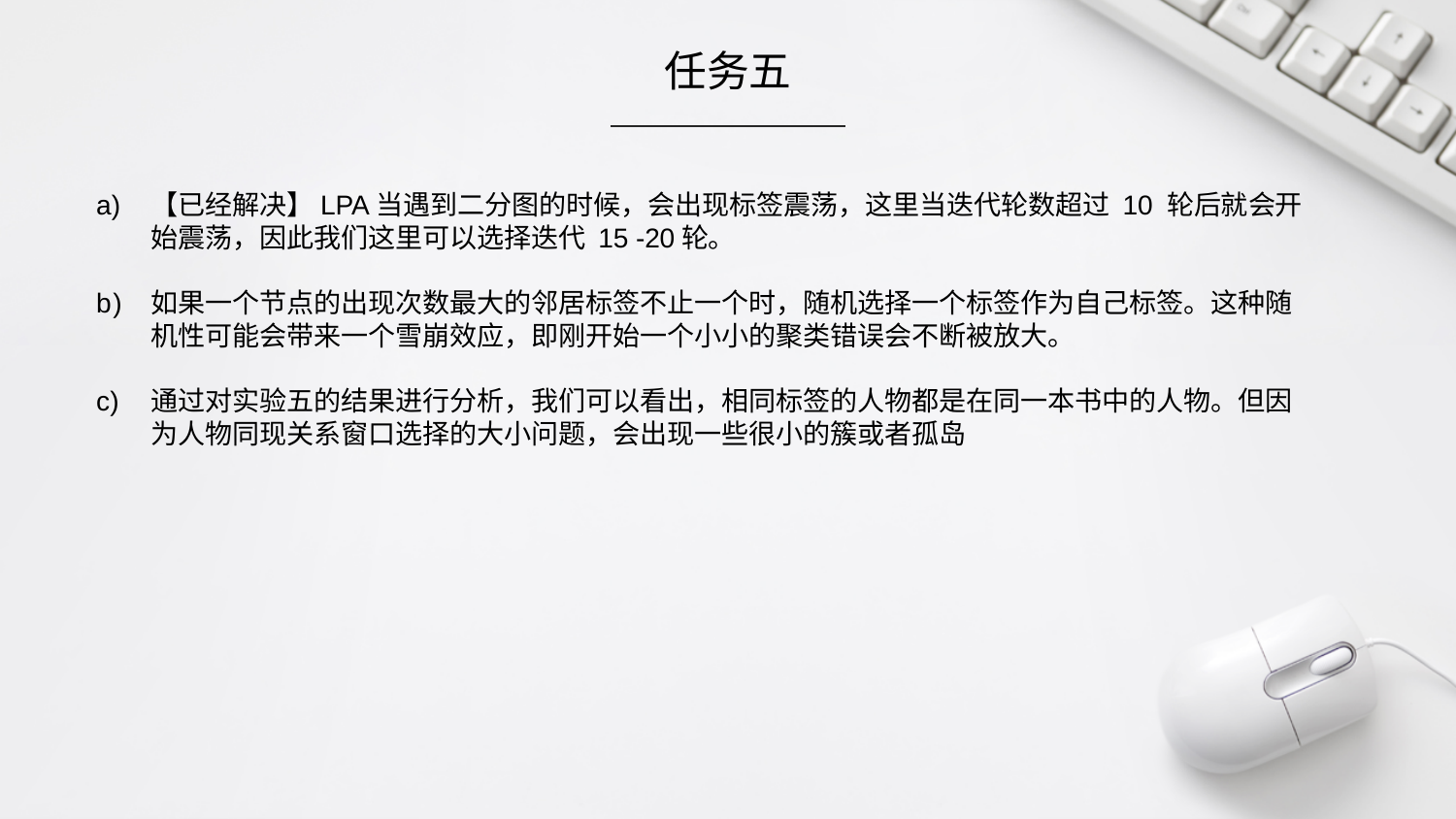

任务五
【已经解决】LPA当遇到二分图的时候，会出现标签震荡，这里当迭代轮数超过 10 轮后就会开始震荡，因此我们这里可以选择迭代 15 -20轮。

如果一个节点的出现次数最大的邻居标签不止一个时，随机选择一个标签作为自己标签。这种随机性可能会带来一个雪崩效应，即刚开始一个小小的聚类错误会不断被放大。

通过对实验五的结果进行分析，我们可以看出，相同标签的人物都是在同一本书中的人物。但因为人物同现关系窗口选择的大小问题，会出现一些很小的簇或者孤岛